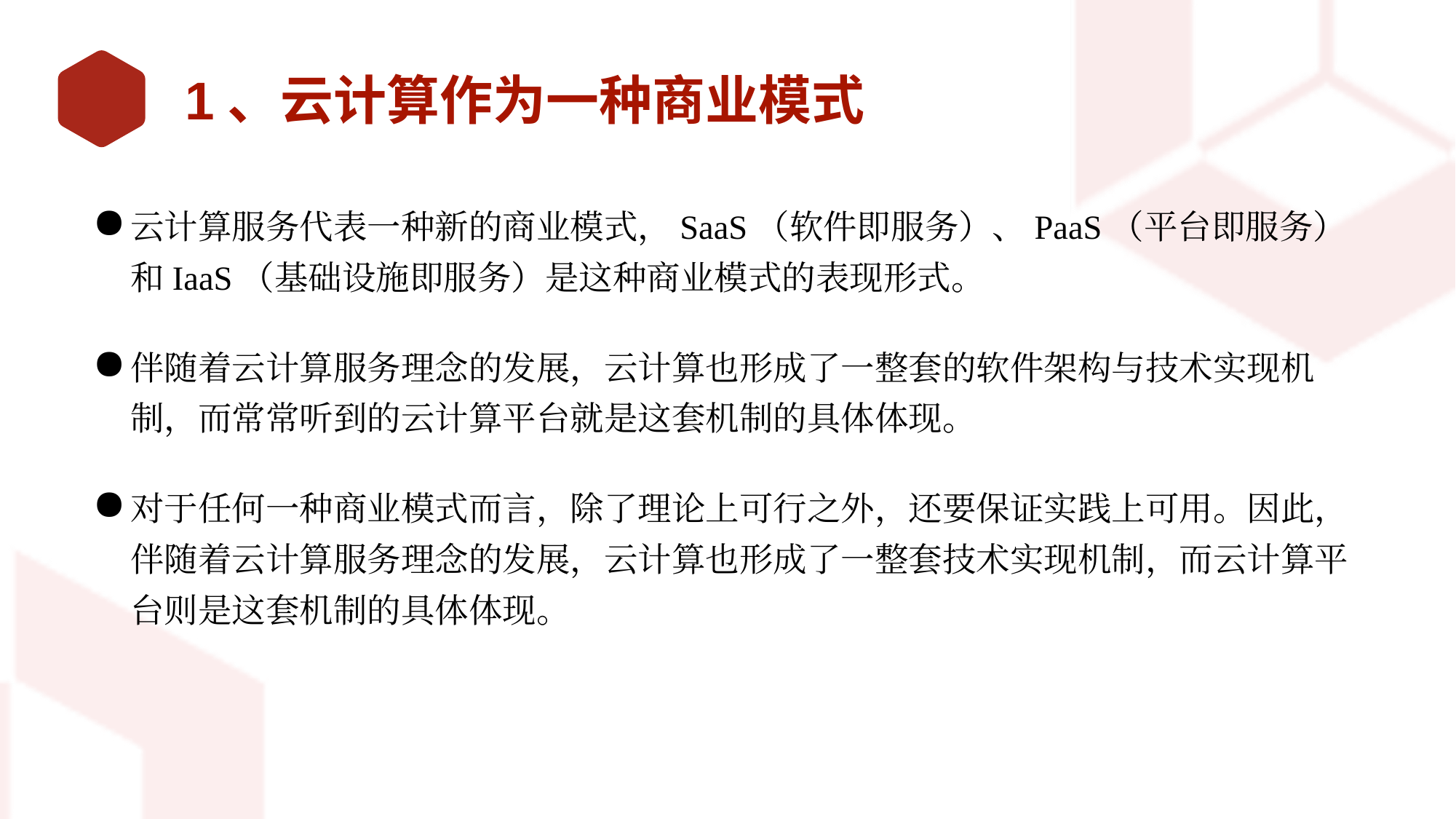

# 1、云计算作为一种商业模式
云计算服务代表一种新的商业模式，SaaS（软件即服务）、PaaS（平台即服务）和IaaS（基础设施即服务）是这种商业模式的表现形式。
伴随着云计算服务理念的发展，云计算也形成了一整套的软件架构与技术实现机制，而常常听到的云计算平台就是这套机制的具体体现。
对于任何一种商业模式而言，除了理论上可行之外，还要保证实践上可用。因此，伴随着云计算服务理念的发展，云计算也形成了一整套技术实现机制，而云计算平台则是这套机制的具体体现。